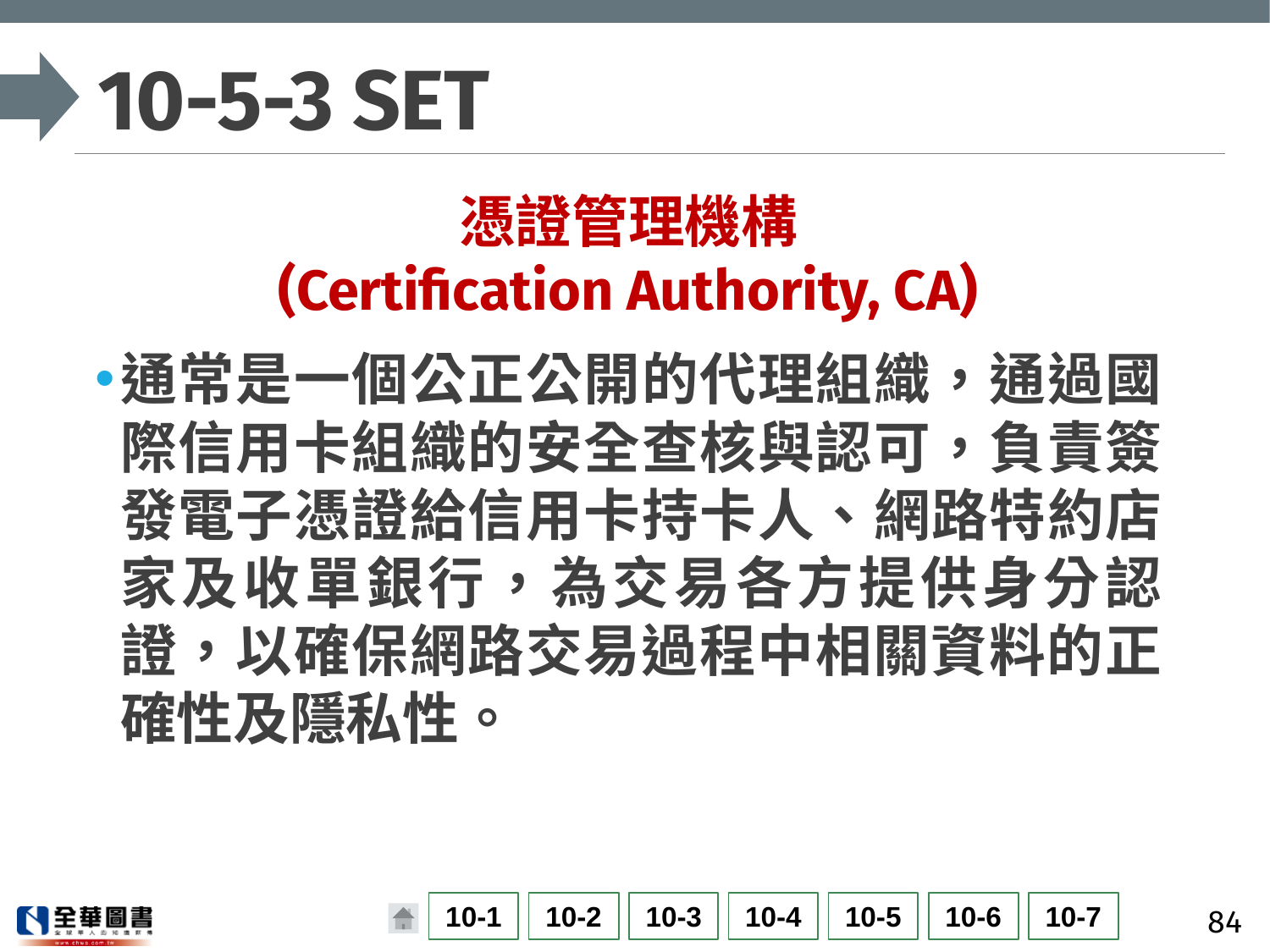

# 10-5-3 SET
憑證管理機構
(Certification Authority, CA)
通常是一個公正公開的代理組織，通過國際信用卡組織的安全查核與認可，負責簽發電子憑證給信用卡持卡人、網路特約店家及收單銀行，為交易各方提供身分認證，以確保網路交易過程中相關資料的正確性及隱私性。
84